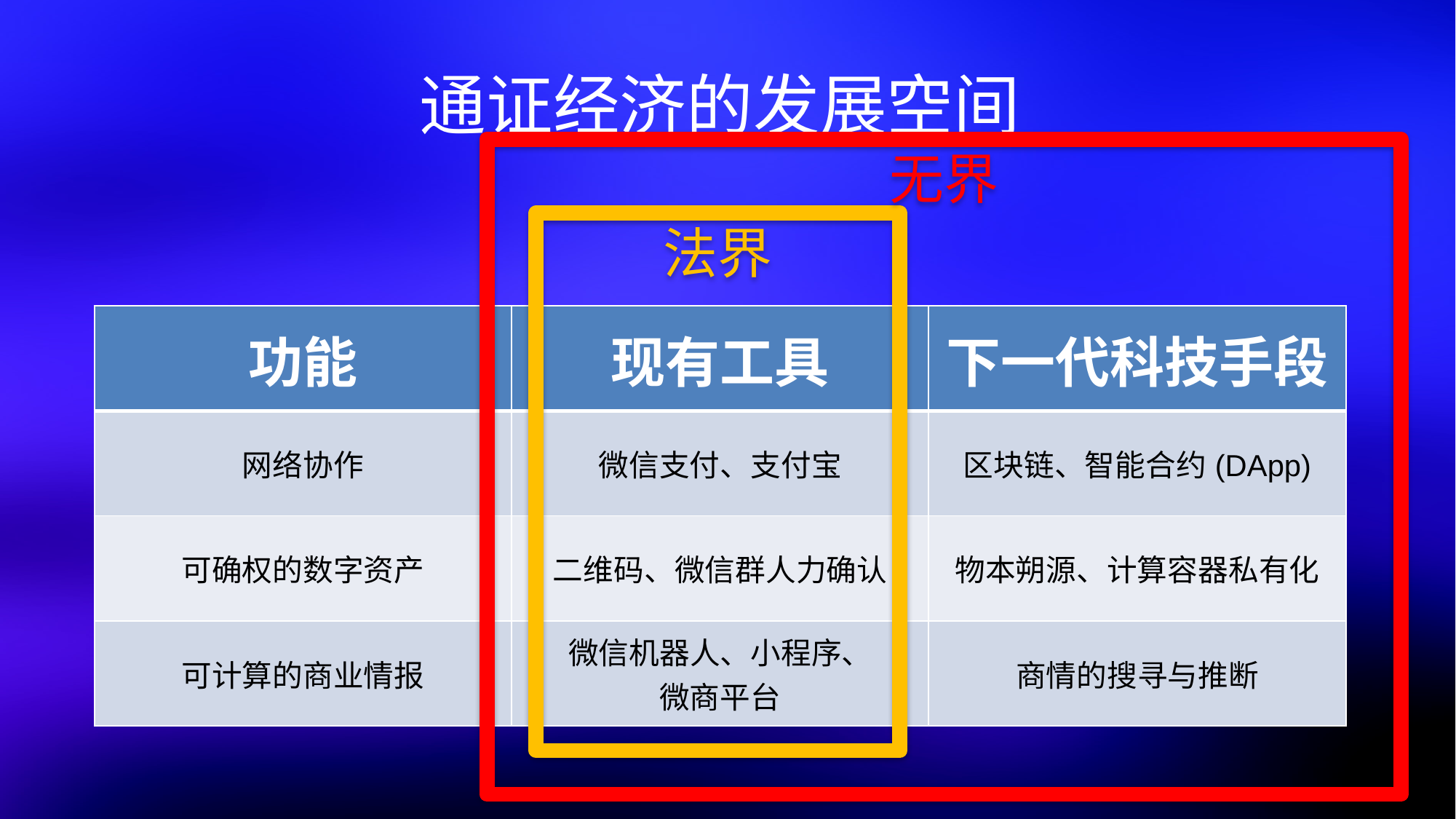

# 通证经济的发展空间
无界
法界
| 功能 | 现有工具 | 下一代科技手段 |
| --- | --- | --- |
| 网络协作 | 微信支付、支付宝 | 区块链、智能合约(DApp) |
| 可确权的数字资产 | 二维码、微信群人力确认 | 物本朔源、计算容器私有化 |
| 可计算的商业情报 | 微信机器人、小程序、 微商平台 | 商情的搜寻与推断 |